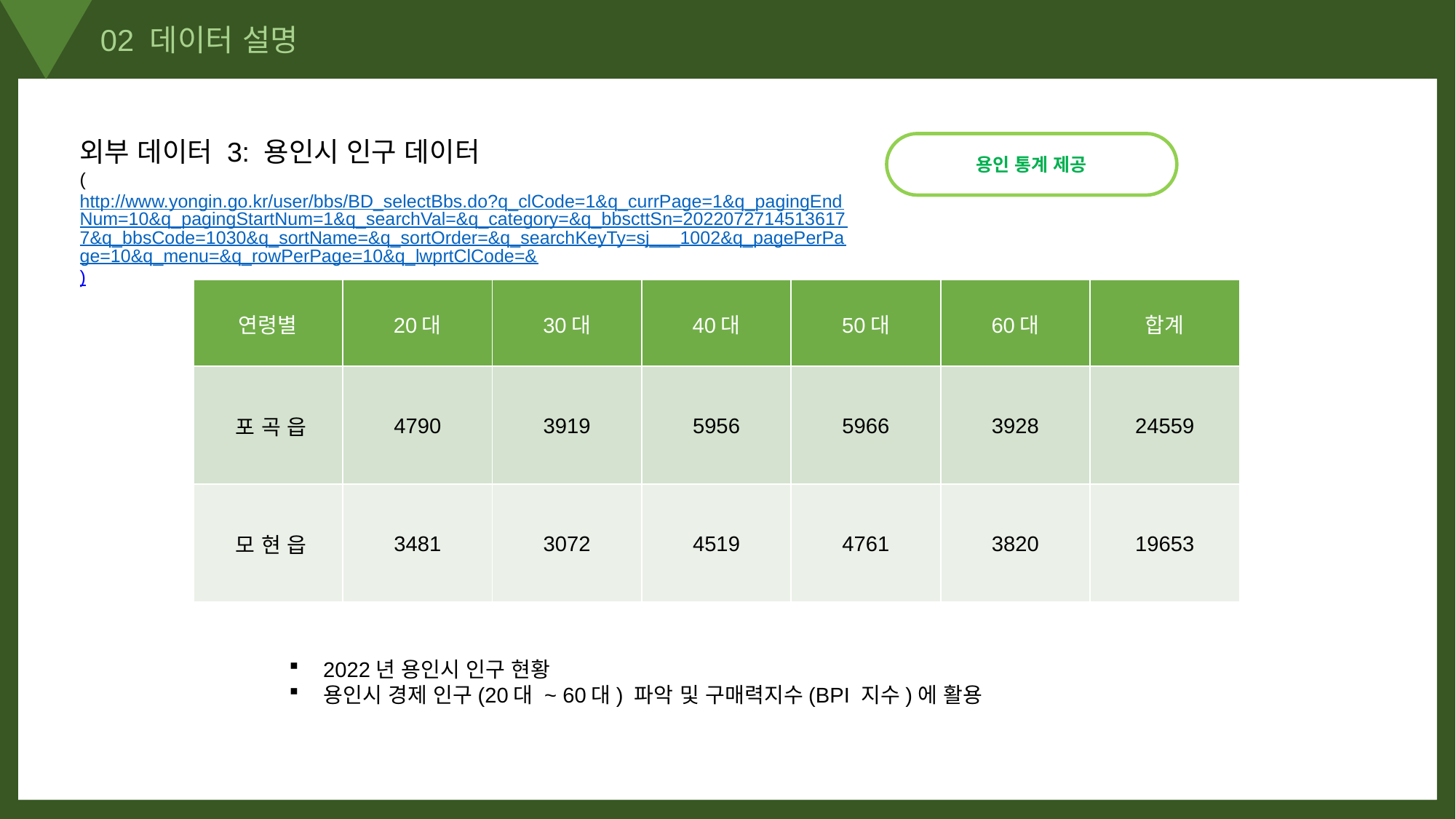

02 데이터 설명
외부 데이터 3: 용인시 인구 데이터
(http://www.yongin.go.kr/user/bbs/BD_selectBbs.do?q_clCode=1&q_currPage=1&q_pagingEndNum=10&q_pagingStartNum=1&q_searchVal=&q_category=&q_bbscttSn=20220727145136177&q_bbsCode=1030&q_sortName=&q_sortOrder=&q_searchKeyTy=sj___1002&q_pagePerPage=10&q_menu=&q_rowPerPage=10&q_lwprtClCode=&)
용인 통계 제공
| 연령별 | 20대 | 30대 | 40대 | 50대 | 60대 | 합계 |
| --- | --- | --- | --- | --- | --- | --- |
| 포 곡 읍 | 4790 | 3919 | 5956 | 5966 | 3928 | 24559 |
| 모 현 읍 | 3481 | 3072 | 4519 | 4761 | 3820 | 19653 |
2022년 용인시 인구 현황
용인시 경제 인구(20대 ~ 60대) 파악 및 구매력지수(BPI 지수)에 활용